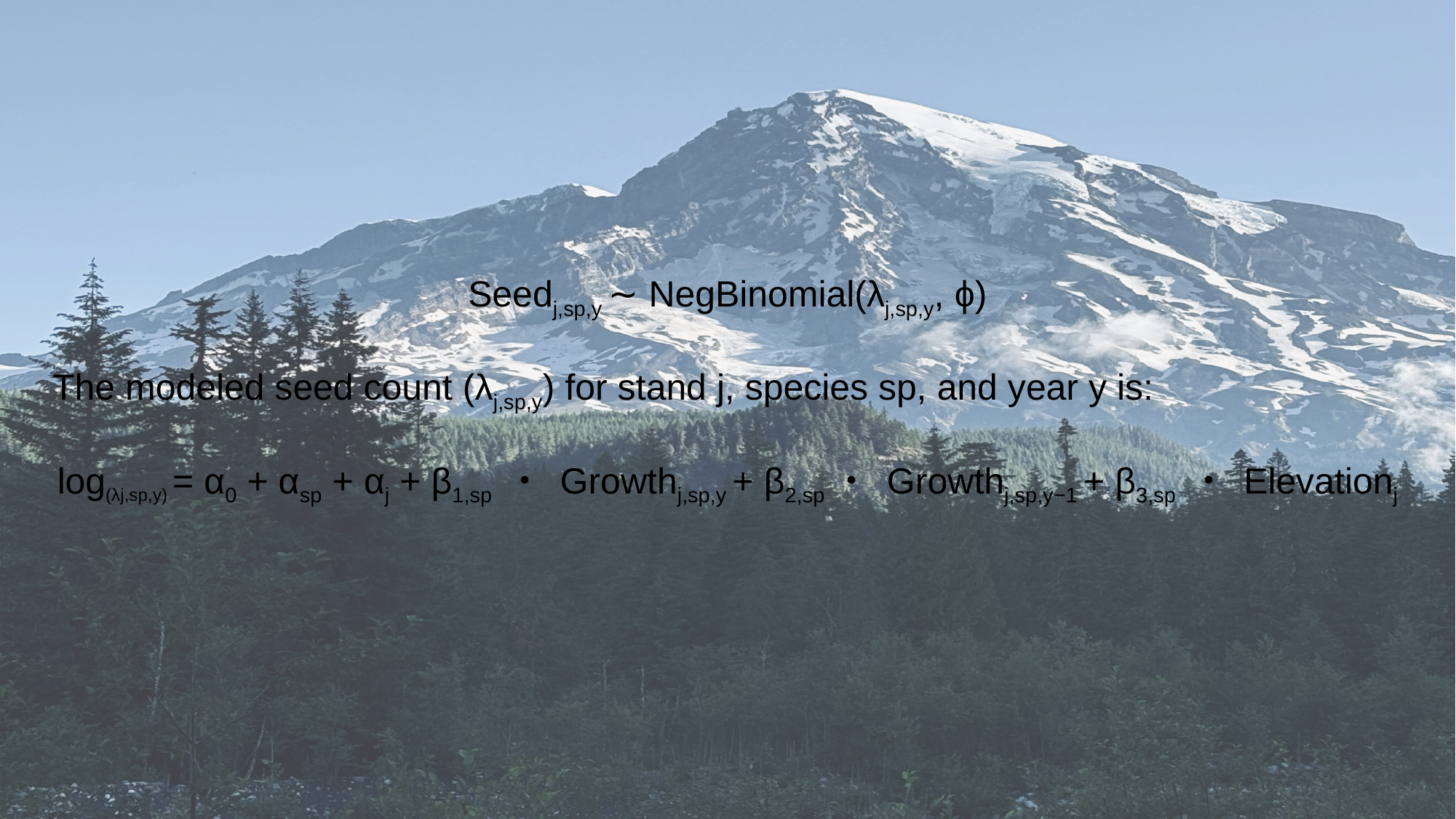

#
Seedj,sp,y ∼ NegBinomial(λj,sp,y, ϕ)
The modeled seed count (λj,sp,y) for stand j, species sp, and year y is:
log(λj,sp,y) = α0 + αsp + αj + β1,sp ・ Growthj,sp,y + β2,sp・ Growthj,sp,y−1 + β3,sp ・ Elevationj